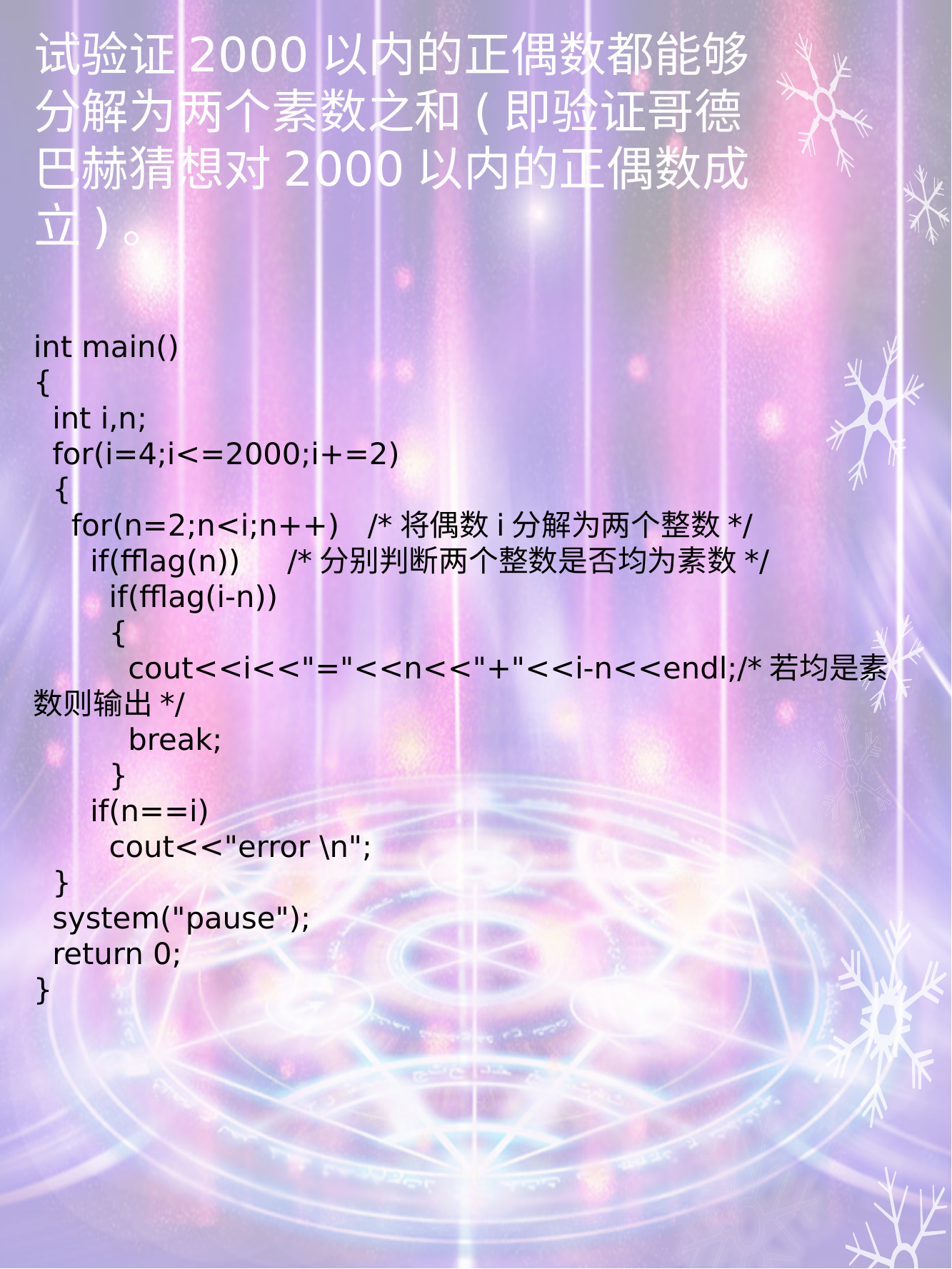

# 试验证2000以内的正偶数都能够分解为两个素数之和(即验证哥德巴赫猜想对2000以内的正偶数成立)。

int main()
{
  int i,n;
  for(i=4;i<=2000;i+=2)
  {
    for(n=2;n<i;n++)   /*将偶数i分解为两个整数*/
      if(fflag(n))     /*分别判断两个整数是否均为素数*/
        if(fflag(i-n))
        {
          cout<<i<<"="<<n<<"+"<<i-n<<endl;/*若均是素数则输出*/
          break;
        }
      if(n==i)
        cout<<"error \n";
  }
  system("pause");
  return 0;
}